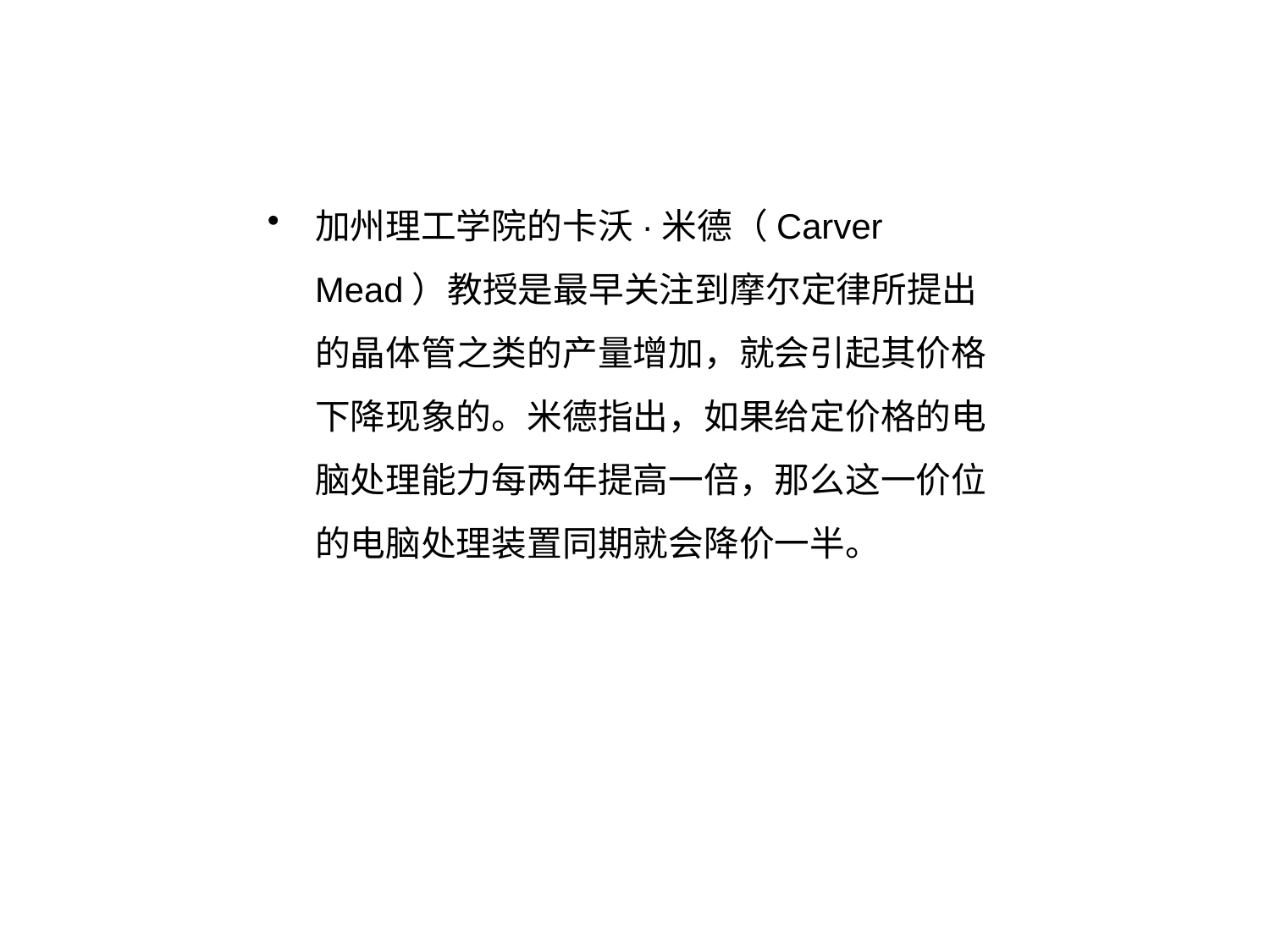

加州理工学院的卡沃·米德（Carver Mead）教授是最早关注到摩尔定律所提出的晶体管之类的产量增加，就会引起其价格下降现象的。米德指出，如果给定价格的电脑处理能力每两年提高一倍，那么这一价位的电脑处理装置同期就会降价一半。